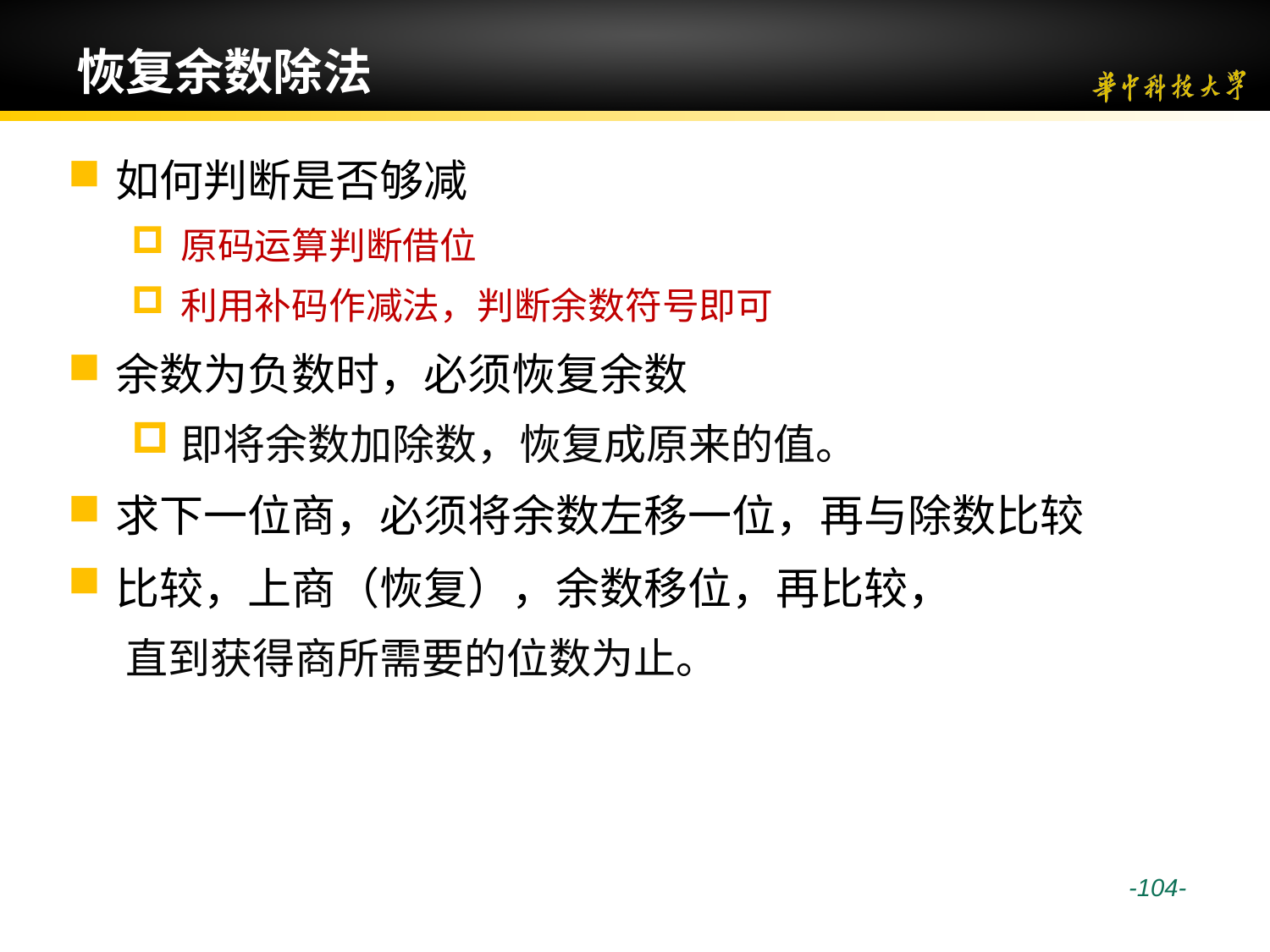

# 恢复余数除法
如何判断是否够减
原码运算判断借位
利用补码作减法，判断余数符号即可
余数为负数时，必须恢复余数
即将余数加除数，恢复成原来的值。
求下一位商，必须将余数左移一位，再与除数比较
比较，上商（恢复），余数移位，再比较，
     直到获得商所需要的位数为止。

 -104-